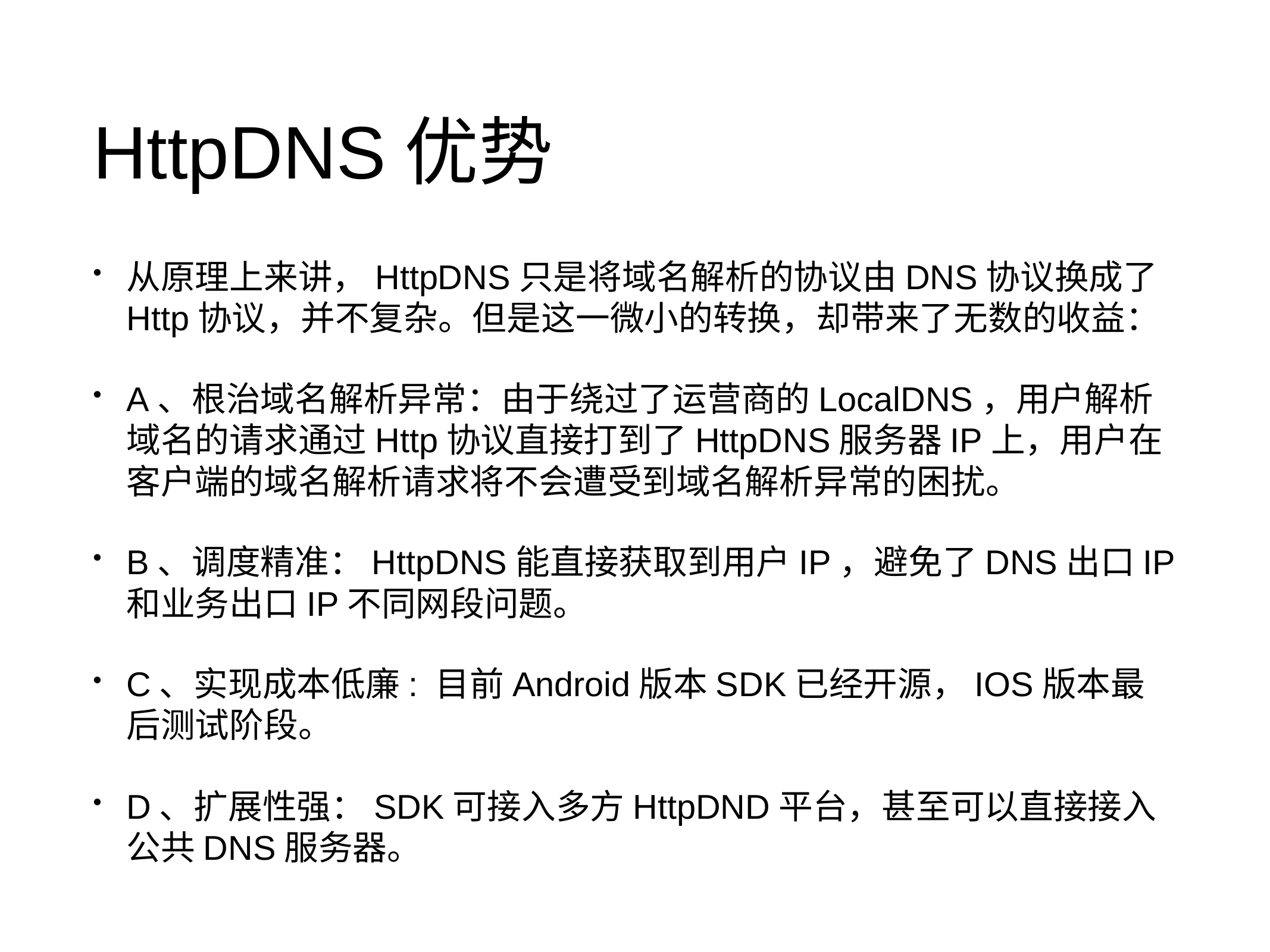

# HttpDNS优势
从原理上来讲，HttpDNS只是将域名解析的协议由DNS协议换成了Http协议，并不复杂。但是这一微小的转换，却带来了无数的收益：
A、根治域名解析异常：由于绕过了运营商的LocalDNS，用户解析域名的请求通过Http协议直接打到了HttpDNS服务器IP上，用户在客户端的域名解析请求将不会遭受到域名解析异常的困扰。
B、调度精准：HttpDNS能直接获取到用户IP，避免了DNS出口IP和业务出口IP不同网段问题。
C、实现成本低廉: 目前Android版本SDK已经开源，IOS版本最后测试阶段。
D、扩展性强：SDK可接入多方HttpDND平台，甚至可以直接接入公共DNS服务器。